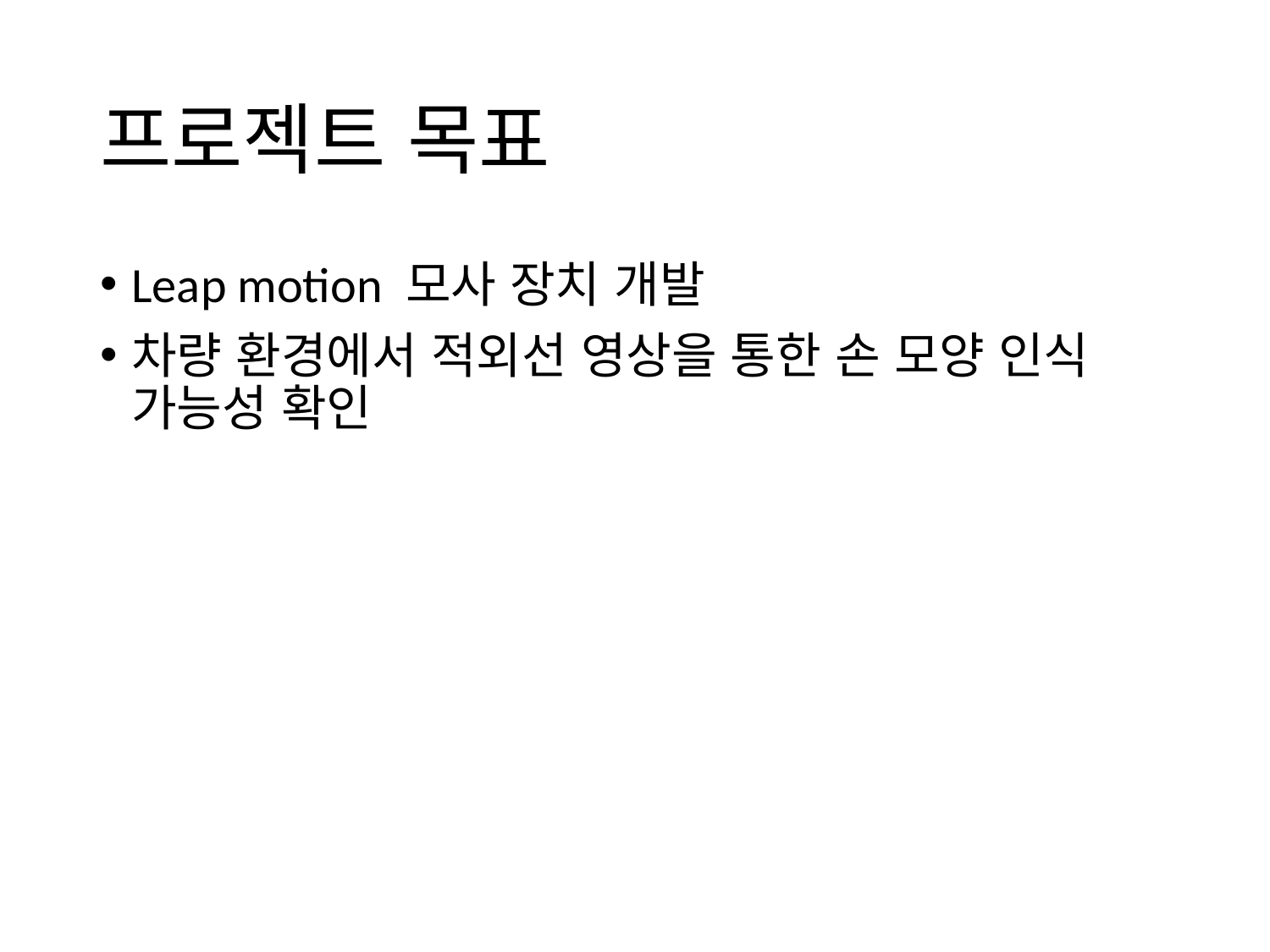

# 프로젝트 목표
Leap motion 모사 장치 개발
차량 환경에서 적외선 영상을 통한 손 모양 인식 가능성 확인